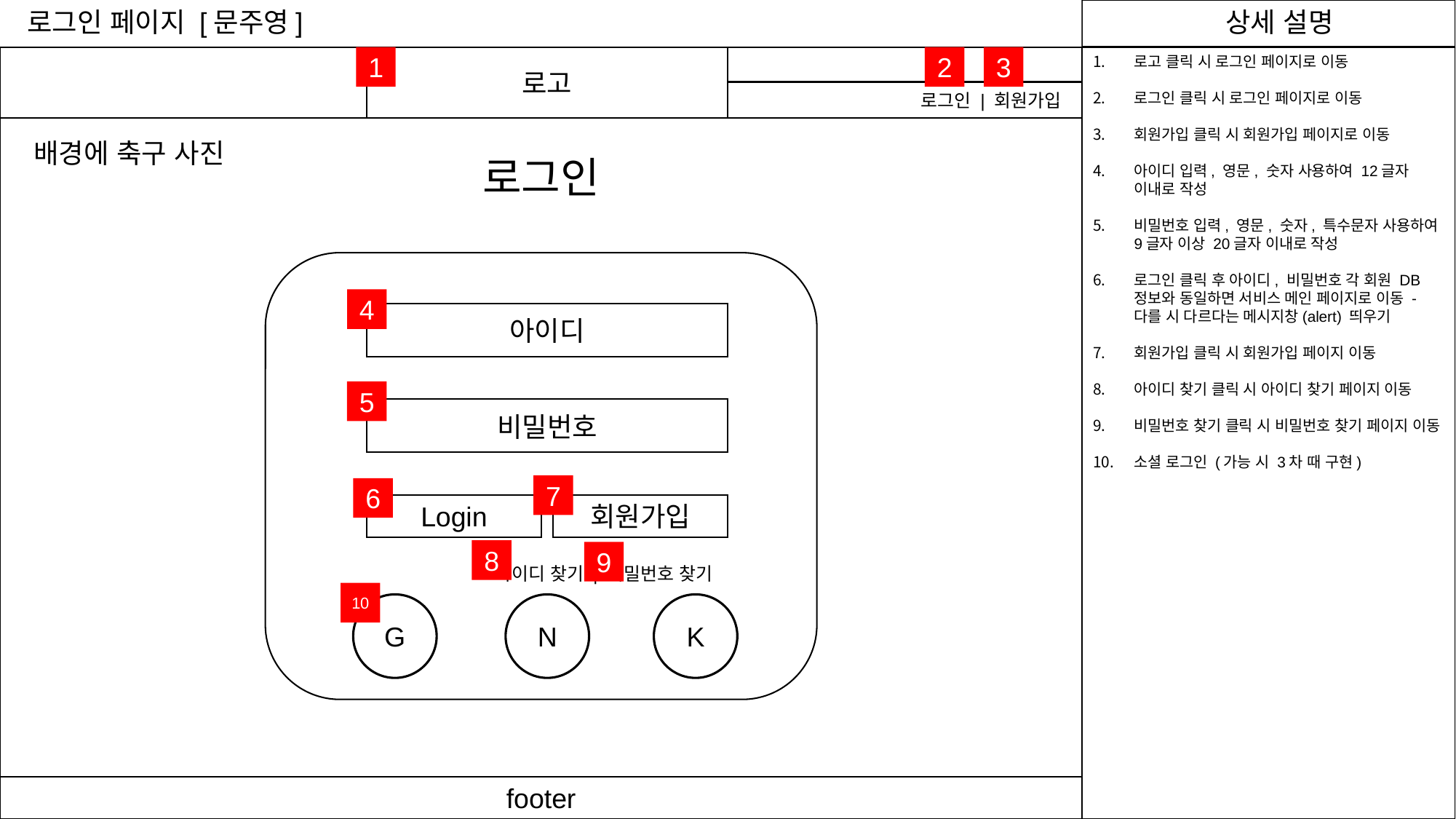

로그인 페이지 [문주영]

1
로고
2
3

로고 클릭 시 로그인 페이지로 이동

로그인 클릭 시 로그인 페이지로 이동

회원가입 클릭 시 회원가입 페이지로 이동

아이디 입력, 영문, 숫자 사용하여 12글자 이내로 작성

비밀번호 입력, 영문, 숫자, 특수문자 사용하여 9글자 이상 20글자 이내로 작성

로그인 클릭 후 아이디, 비밀번호 각 회원 DB정보와 동일하면 서비스 메인 페이지로 이동 - 다를 시 다르다는 메시지창(alert) 띄우기

회원가입 클릭 시 회원가입 페이지 이동

아이디 찾기 클릭 시 아이디 찾기 페이지 이동

비밀번호 찾기 클릭 시 비밀번호 찾기 페이지 이동

소셜 로그인 (가능 시 3차 때 구현)
로그인 | 회원가입

배경에 축구 사진
로그인

4
아이디
5
비밀번호
7
6
Login
회원가입
8
9
아이디 찾기 | 비밀번호 찾기
10
G
N
K
footer